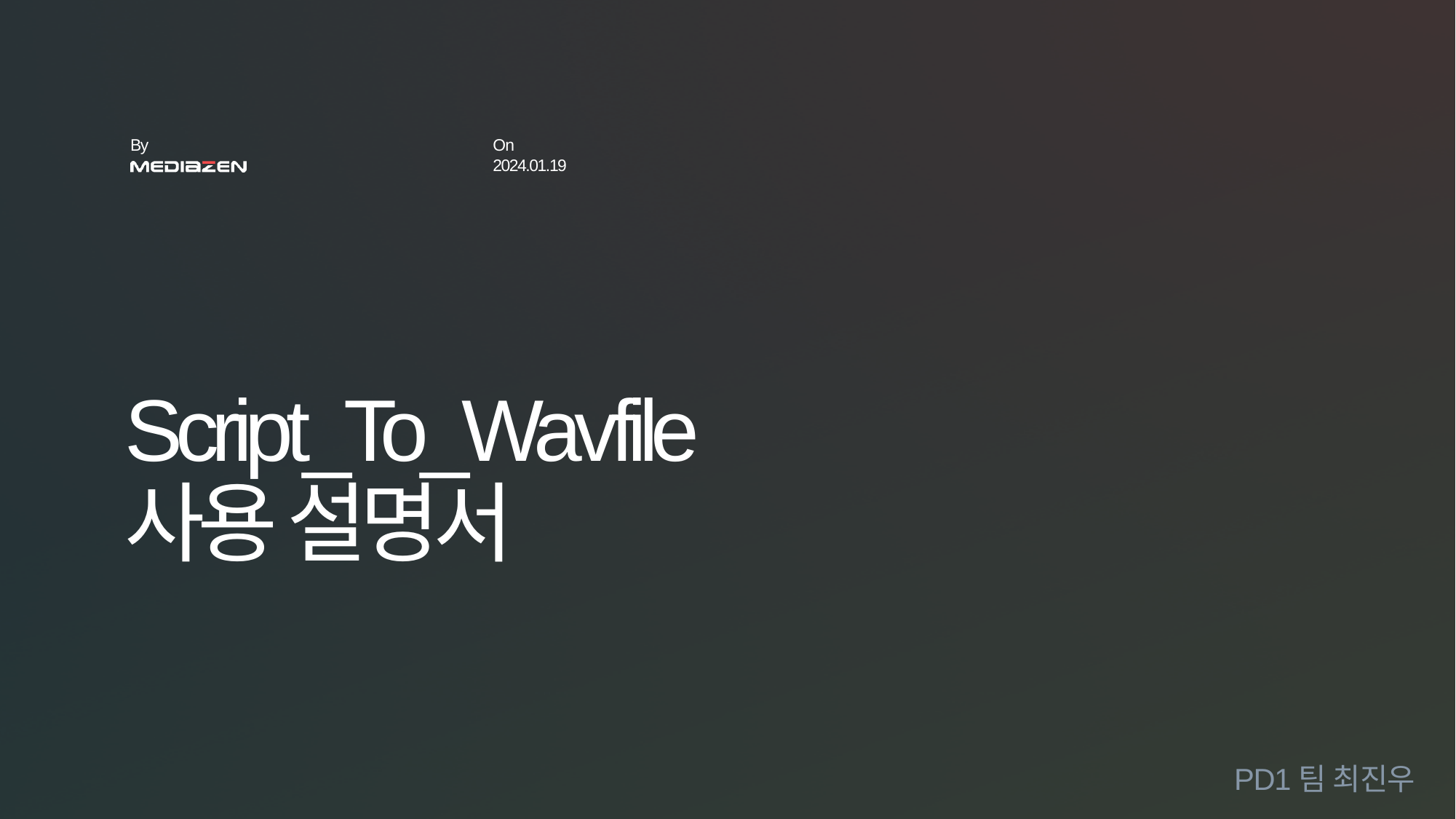

2024.01.19
# Script_To_Wavfile 사용 설명서
PD1팀 최진우